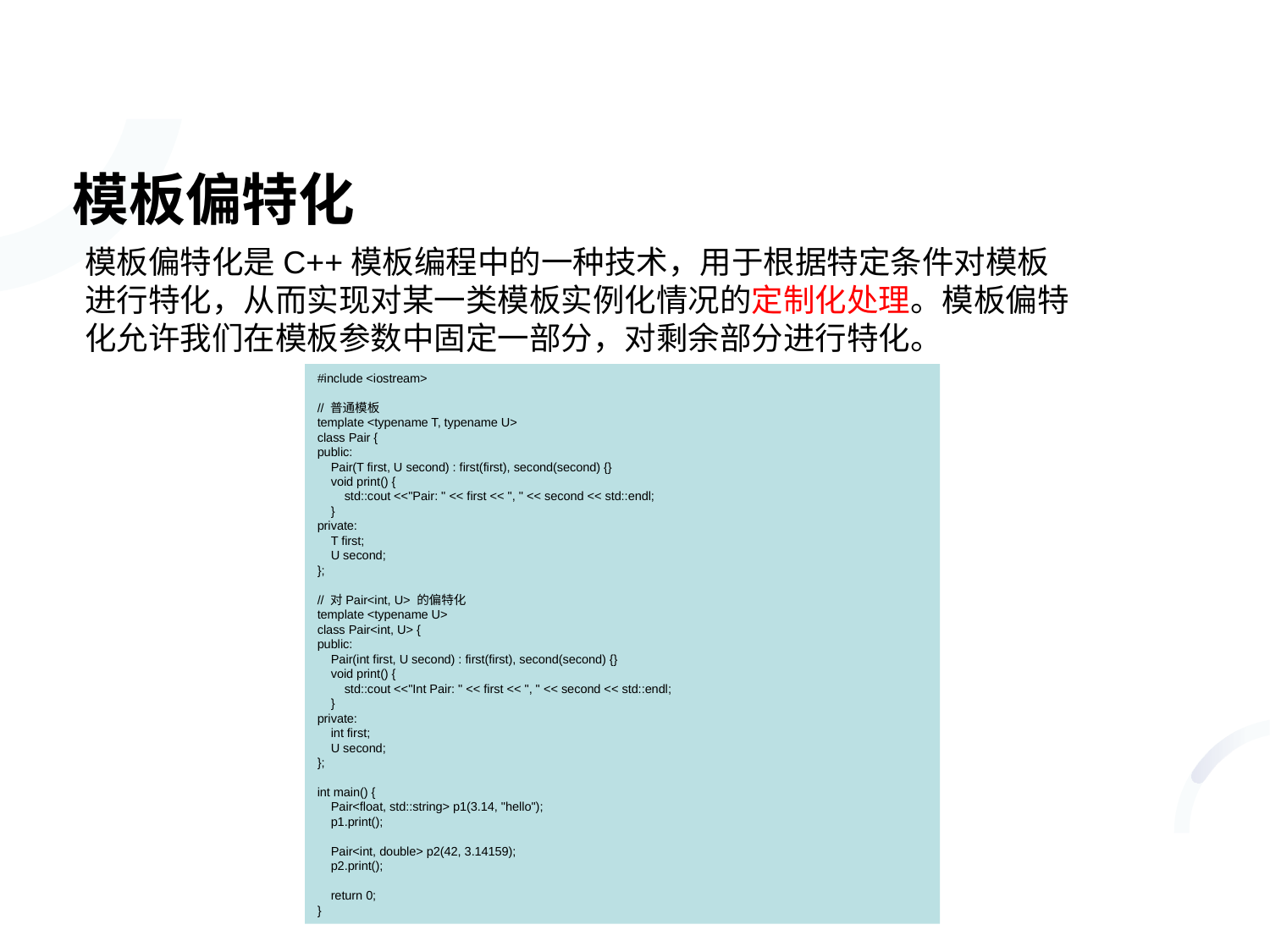

# 模板偏特化
模板偏特化是C++模板编程中的一种技术，用于根据特定条件对模板进行特化，从而实现对某一类模板实例化情况的定制化处理。模板偏特化允许我们在模板参数中固定一部分，对剩余部分进行特化。
#include <iostream>

// 普通模板
template <typename T, typename U>
class Pair {
public:
    Pair(T first, U second) : first(first), second(second) {}
    void print() {
        std::cout <<"Pair: " << first << ", " << second << std::endl;
    }
private:
    T first;
    U second;
};

// 对Pair<int, U> 的偏特化
template <typename U>
class Pair<int, U> {
public:
    Pair(int first, U second) : first(first), second(second) {}
    void print() {
        std::cout <<"Int Pair: " << first << ", " << second << std::endl;
    }
private:
    int first;
    U second;
};

int main() {
    Pair<float, std::string> p1(3.14, "hello");
    p1.print();

    Pair<int, double> p2(42, 3.14159);
    p2.print();

    return 0;
}